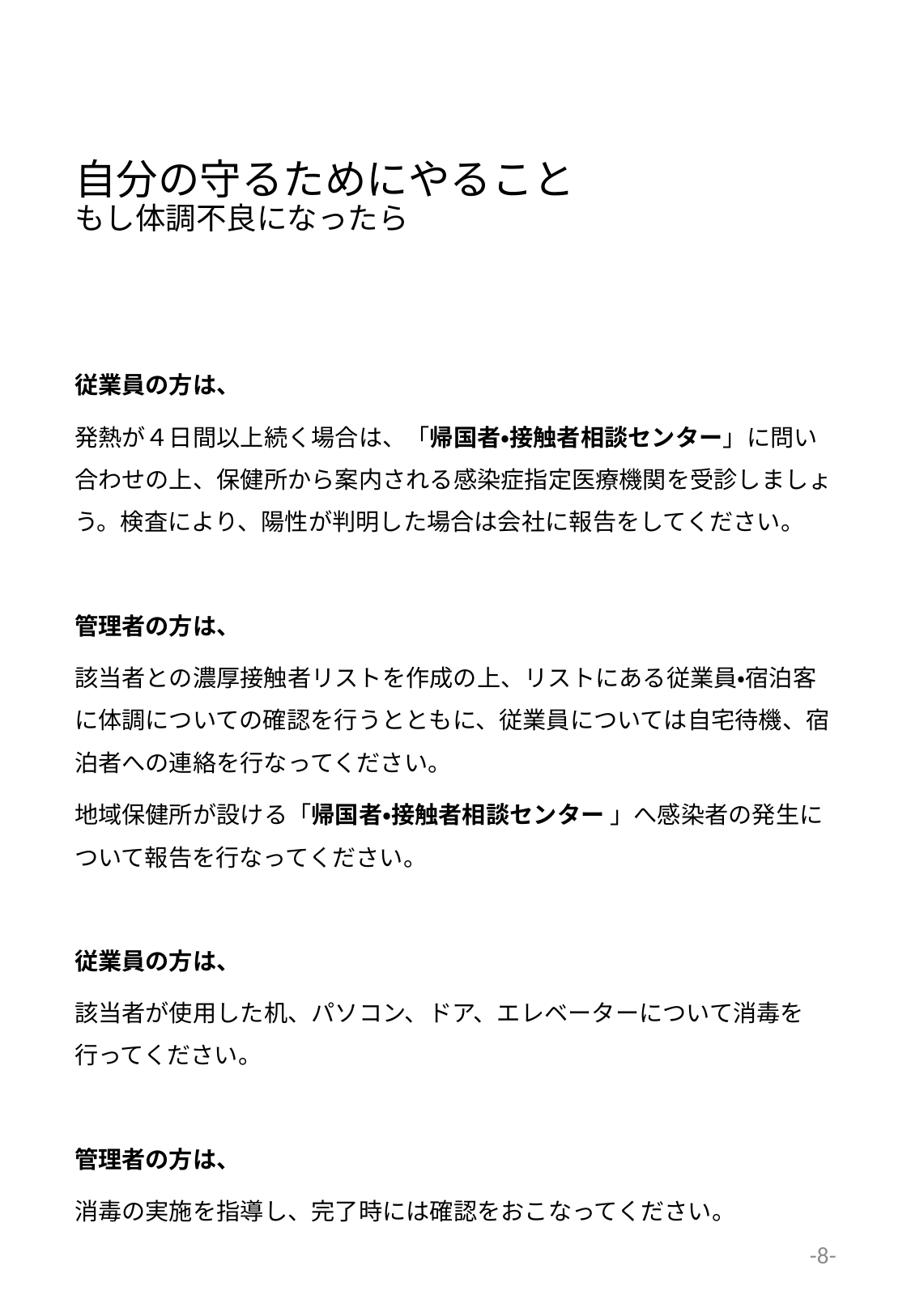

# 自分の守るためにやること もし体調不良になったら
従業員の方は、
発熱が４日間以上続く場合は、「帰国者・接触者相談センター」に問い合わせの上、保健所から案内される感染症指定医療機関を受診しましょう。検査により、陽性が判明した場合は会社に報告をしてください。

管理者の方は、
該当者との濃厚接触者リストを作成の上、リストにある従業員・宿泊客に体調についての確認を行うとともに、従業員については自宅待機、宿泊者への連絡を行なってください。
地域保健所が設ける「帰国者・接触者相談センター 」へ感染者の発生について報告を行なってください。

従業員の方は、
該当者が使用した机、パソコン、ドア、エレベーターについて消毒を行ってください。

管理者の方は、
消毒の実施を指導し、完了時には確認をおこなってください。
-8-